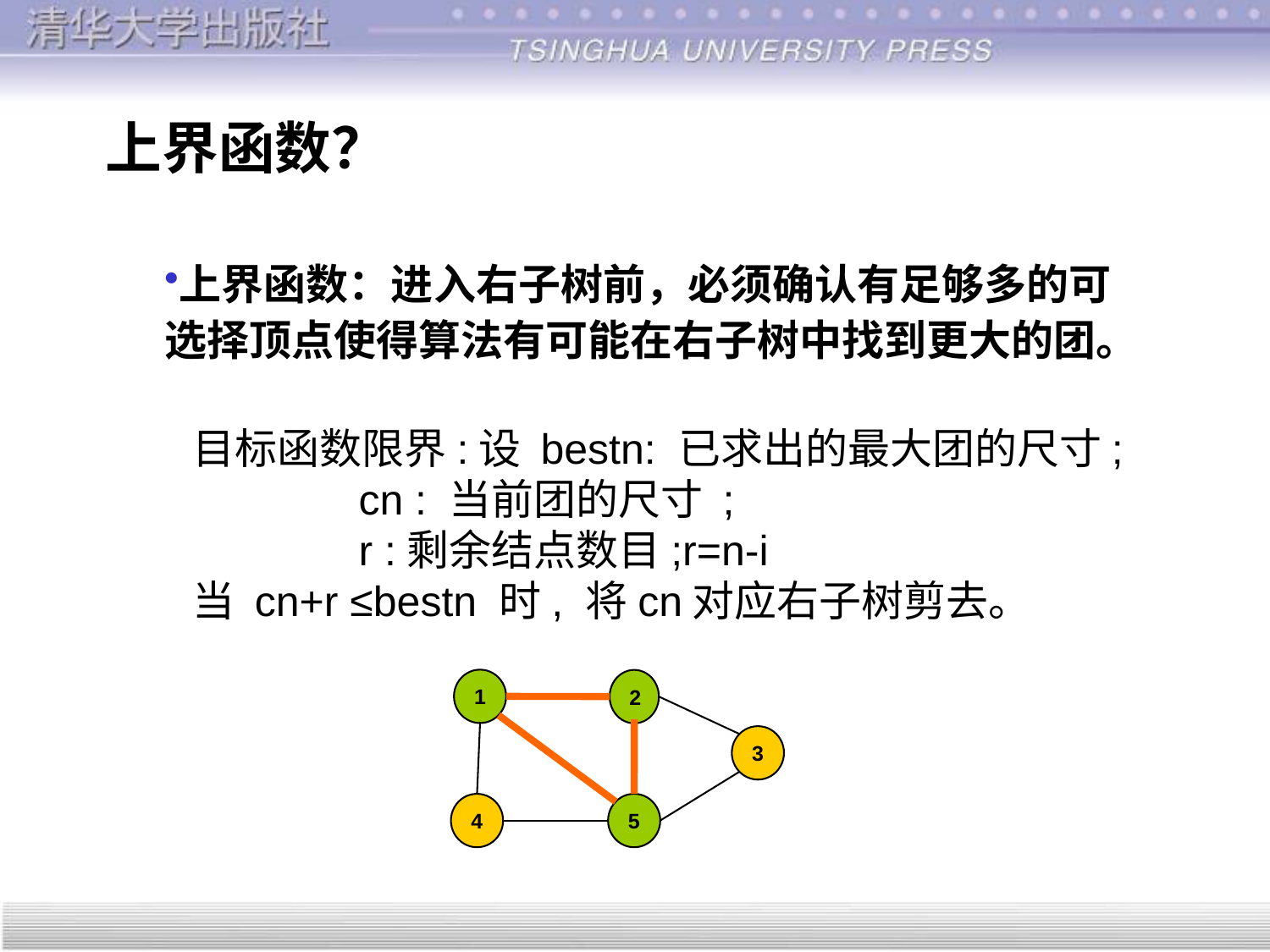

上界函数？
上界函数：进入右子树前，必须确认有足够多的可选择顶点使得算法有可能在右子树中找到更大的团。
目标函数限界:设 bestn: 已求出的最大团的尺寸;
              cn : 当前团的尺寸 ;
              r :剩余结点数目;r=n-i
当 cn+r ≤bestn 时, 将cn对应右子树剪去。
1
2
3
4
5